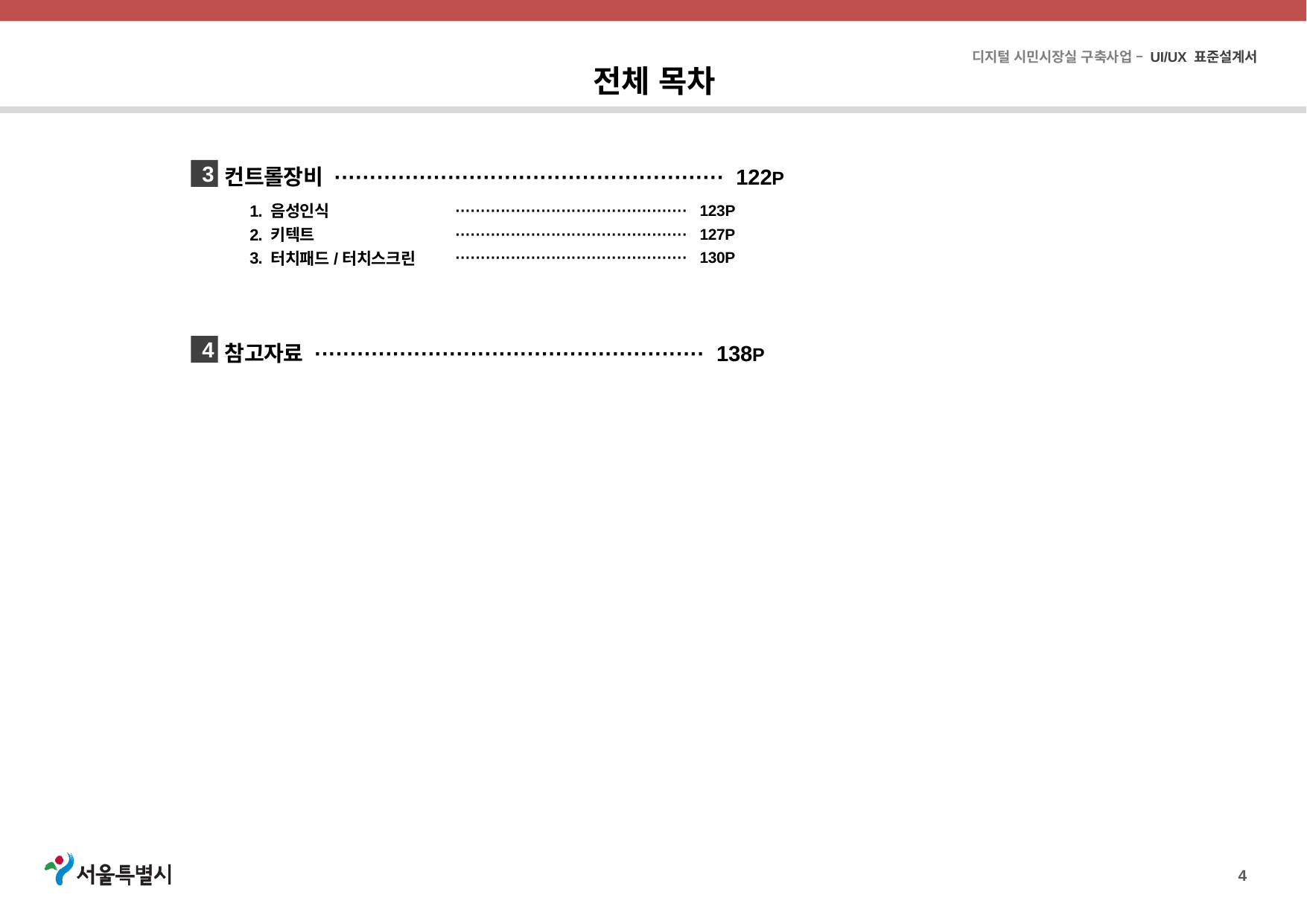

전체 목차
컨트롤장비 ·······················································  122P
3
1.
2.
3.
음성인식
키텍트
터치패드/터치스크린

··············································   123P
··············································   127P
··············································   130P
참고자료 ·······················································  138P
4